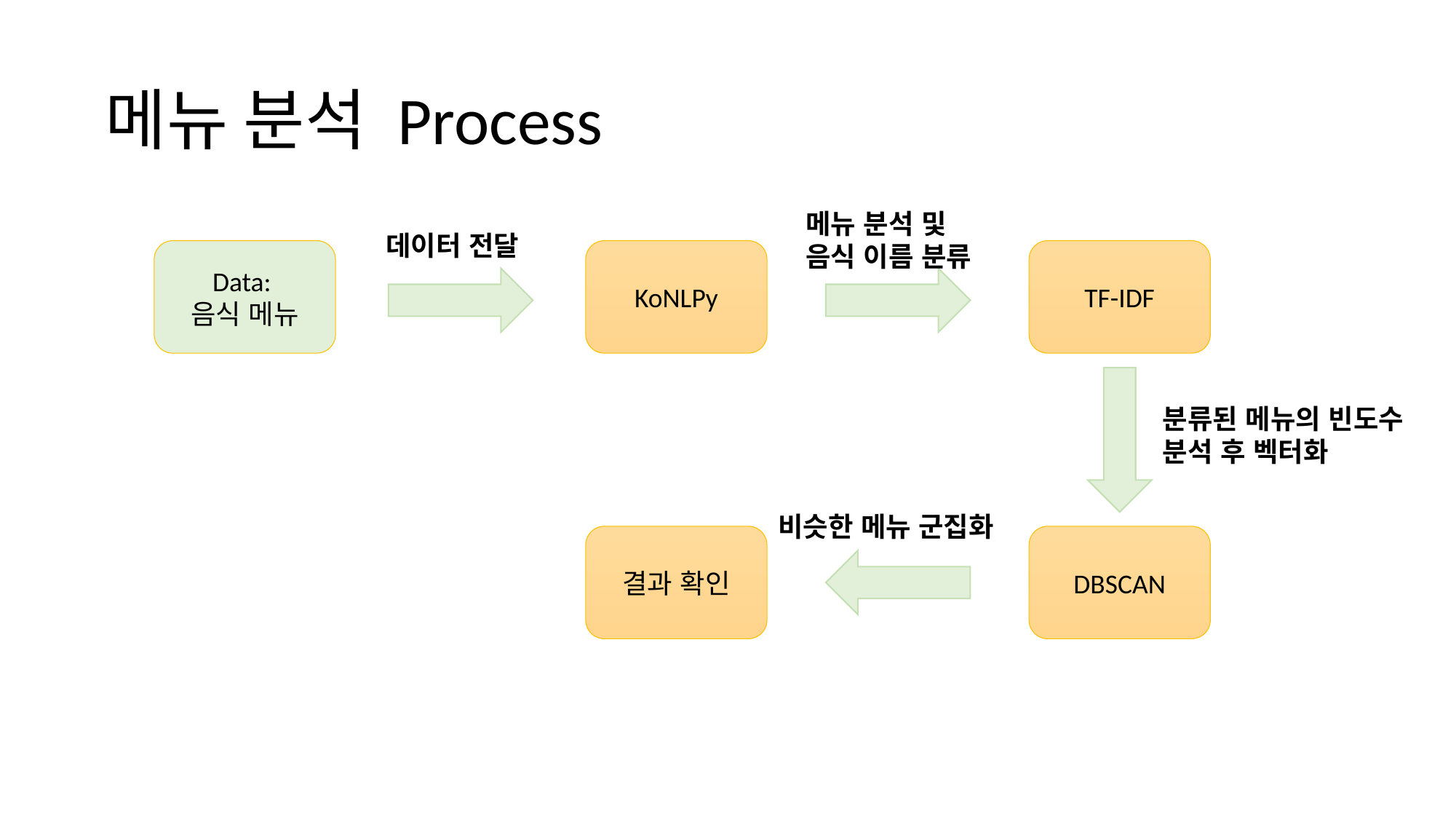

# 메뉴 분석 Process
메뉴 분석 및
음식 이름 분류
데이터 전달

Data:
음식 메뉴

KoNLPy

TF-IDF

분류된 메뉴의 빈도수 분석 후 벡터화

비슷한 메뉴 군집화

결과 확인

DBSCAN